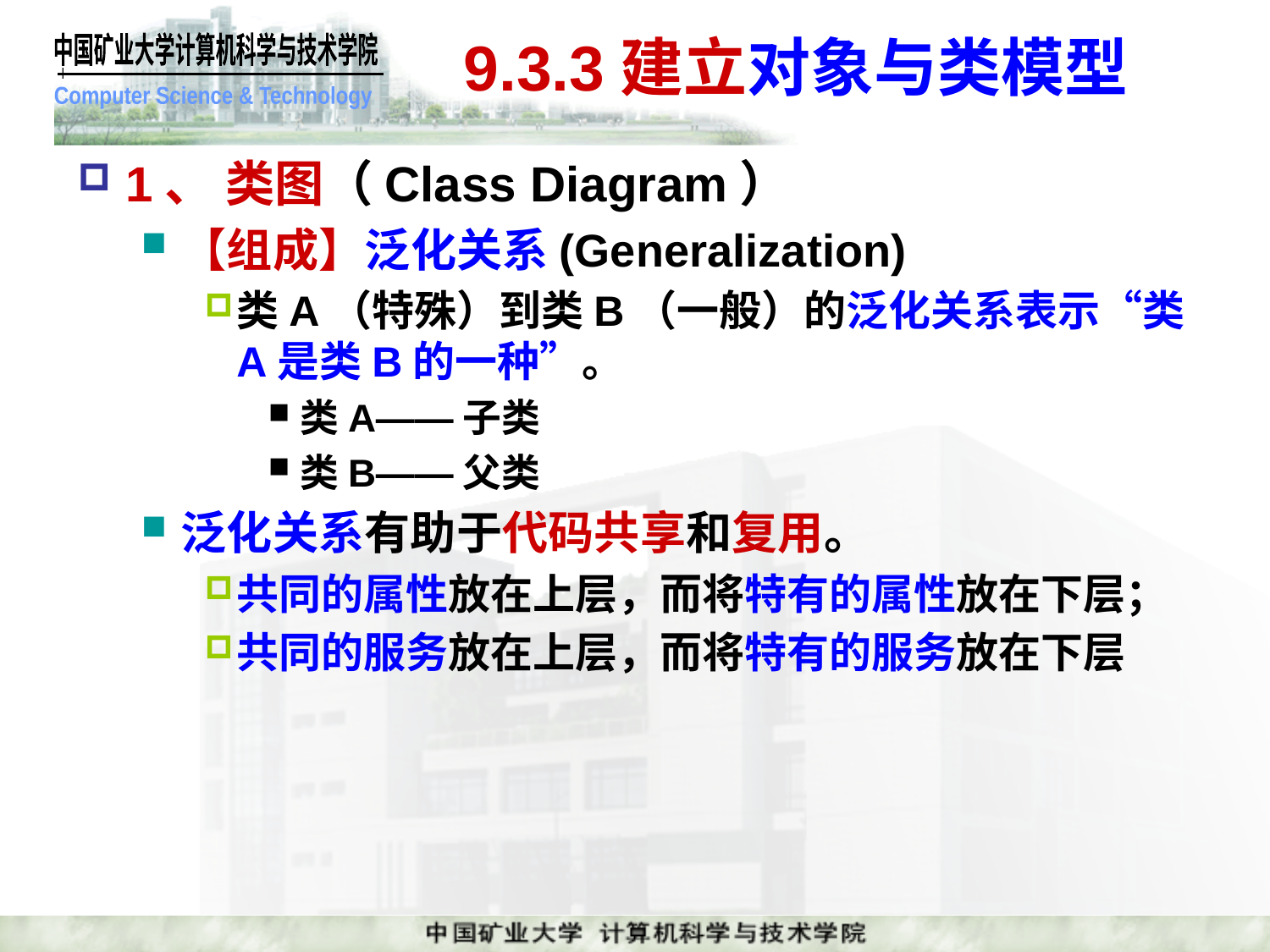

# 9.3.3建立对象与类模型
1、 类图（Class Diagram）
【组成】泛化关系(Generalization)
类A（特殊）到类B（一般）的泛化关系表示“类A是类B的一种”。
类A——子类
类B——父类
泛化关系有助于代码共享和复用。
共同的属性放在上层，而将特有的属性放在下层；
共同的服务放在上层，而将特有的服务放在下层
135